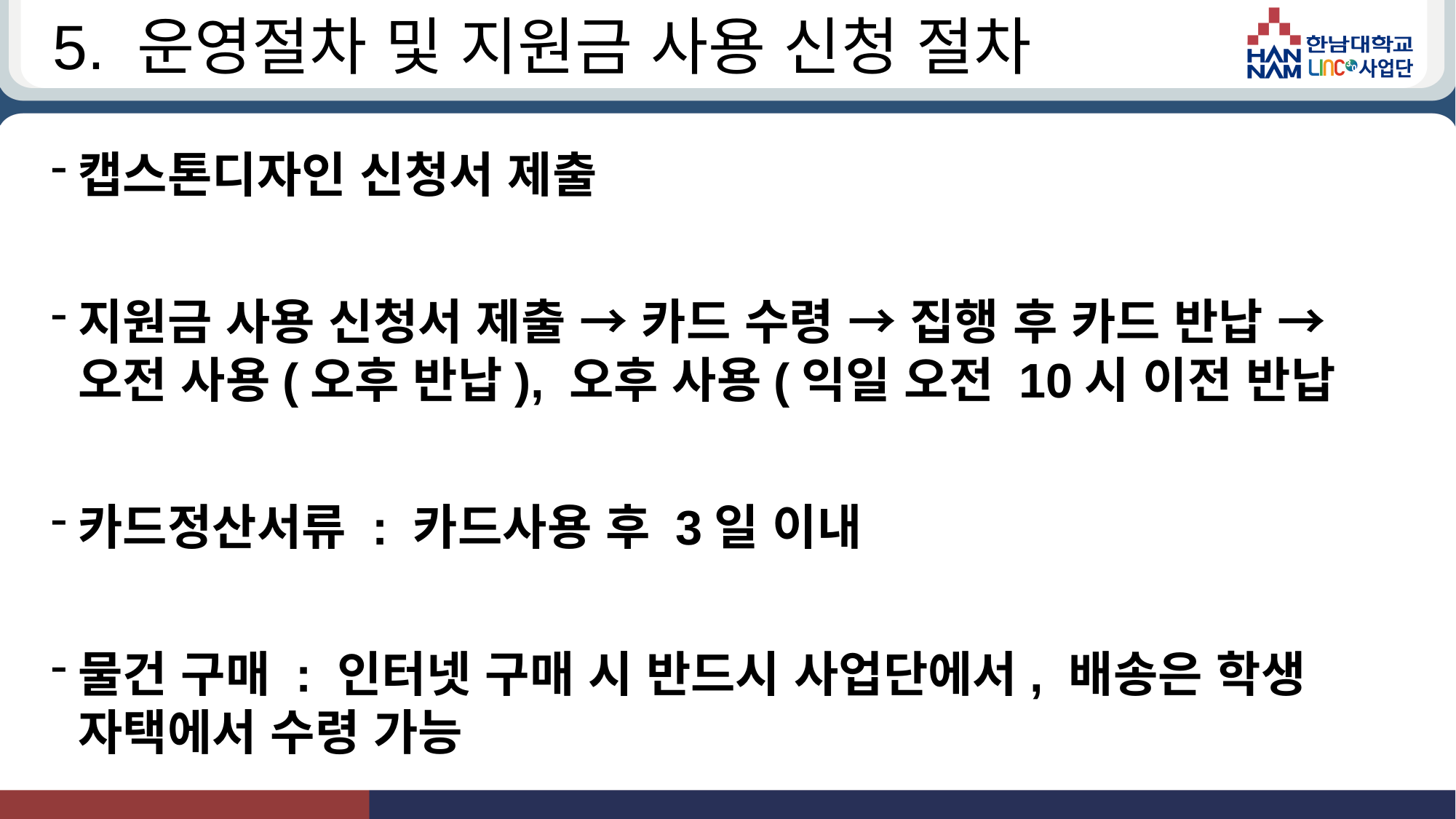

# 5. 운영절차 및 지원금 사용 신청 절차
캡스톤디자인 신청서 제출

지원금 사용 신청서 제출 → 카드 수령 → 집행 후 카드 반납 → 오전 사용(오후 반납), 오후 사용(익일 오전 10시 이전 반납

카드정산서류 : 카드사용 후 3일 이내

물건 구매 : 인터넷 구매 시 반드시 사업단에서, 배송은 학생 자택에서 수령 가능